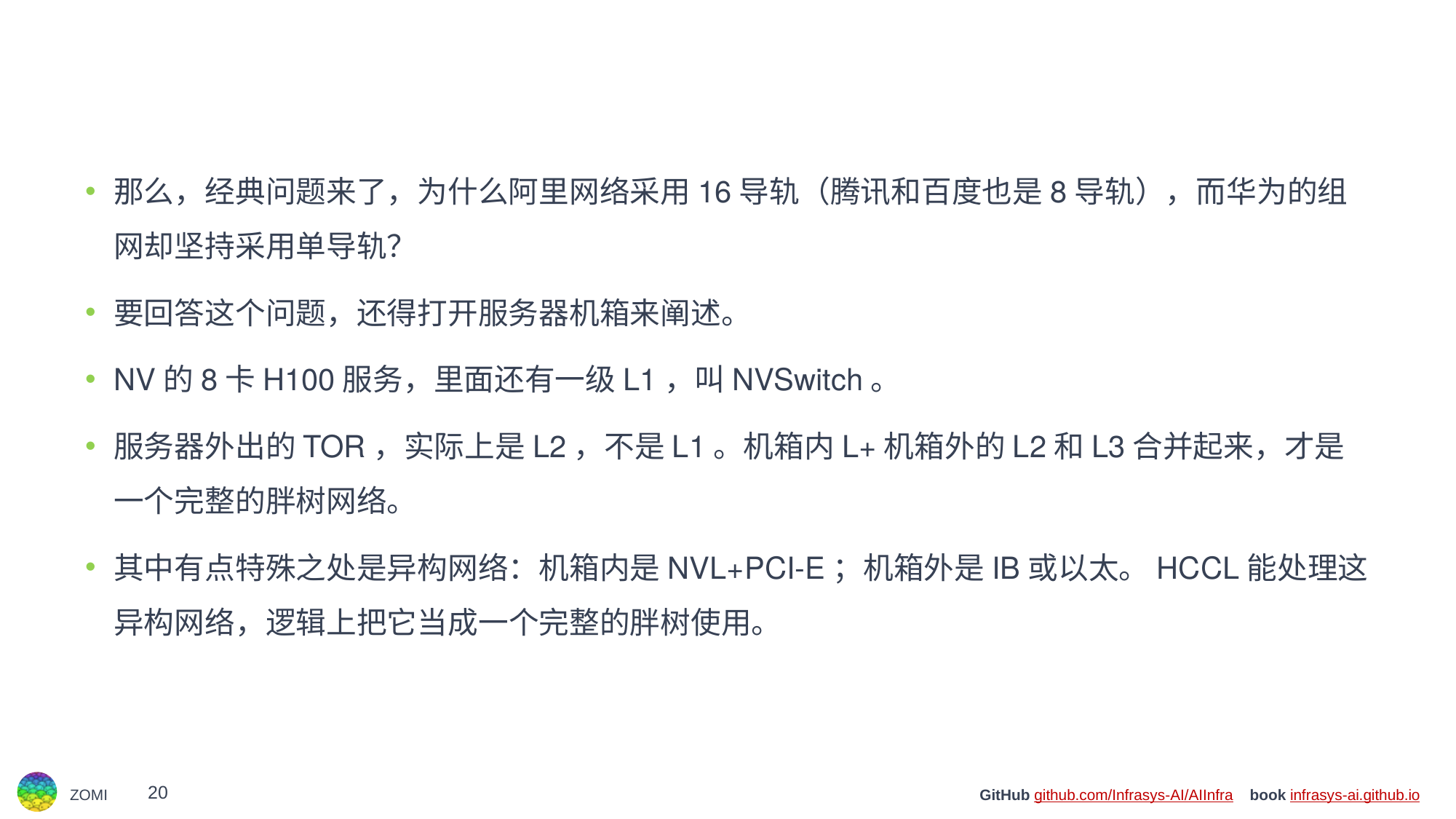

#
那么，经典问题来了，为什么阿里网络采用16导轨（腾讯和百度也是8导轨），而华为的组网却坚持采用单导轨？
要回答这个问题，还得打开服务器机箱来阐述。
NV的8卡H100服务，里面还有一级L1，叫NVSwitch。
服务器外出的TOR，实际上是L2，不是L1。机箱内L+机箱外的L2和L3合并起来，才是一个完整的胖树网络。
其中有点特殊之处是异构网络：机箱内是NVL+PCI-E；机箱外是IB或以太。HCCL能处理这异构网络，逻辑上把它当成一个完整的胖树使用。